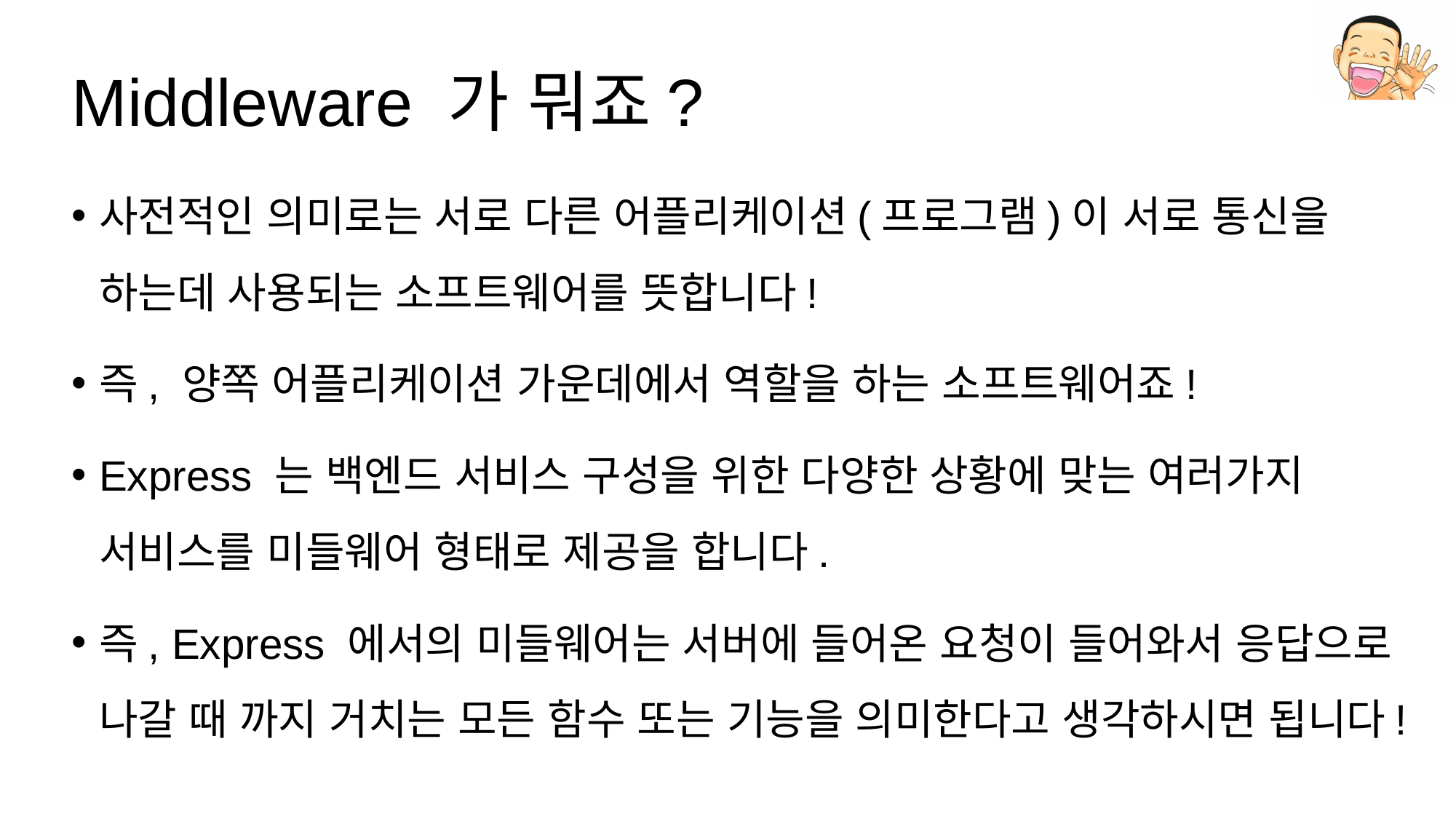

# Middleware 가 뭐죠?
사전적인 의미로는 서로 다른 어플리케이션(프로그램)이 서로 통신을 하는데 사용되는 소프트웨어를 뜻합니다!
즉, 양쪽 어플리케이션 가운데에서 역할을 하는 소프트웨어죠!
Express 는 백엔드 서비스 구성을 위한 다양한 상황에 맞는 여러가지 서비스를 미들웨어 형태로 제공을 합니다.
즉, Express 에서의 미들웨어는 서버에 들어온 요청이 들어와서 응답으로 나갈 때 까지 거치는 모든 함수 또는 기능을 의미한다고 생각하시면 됩니다!